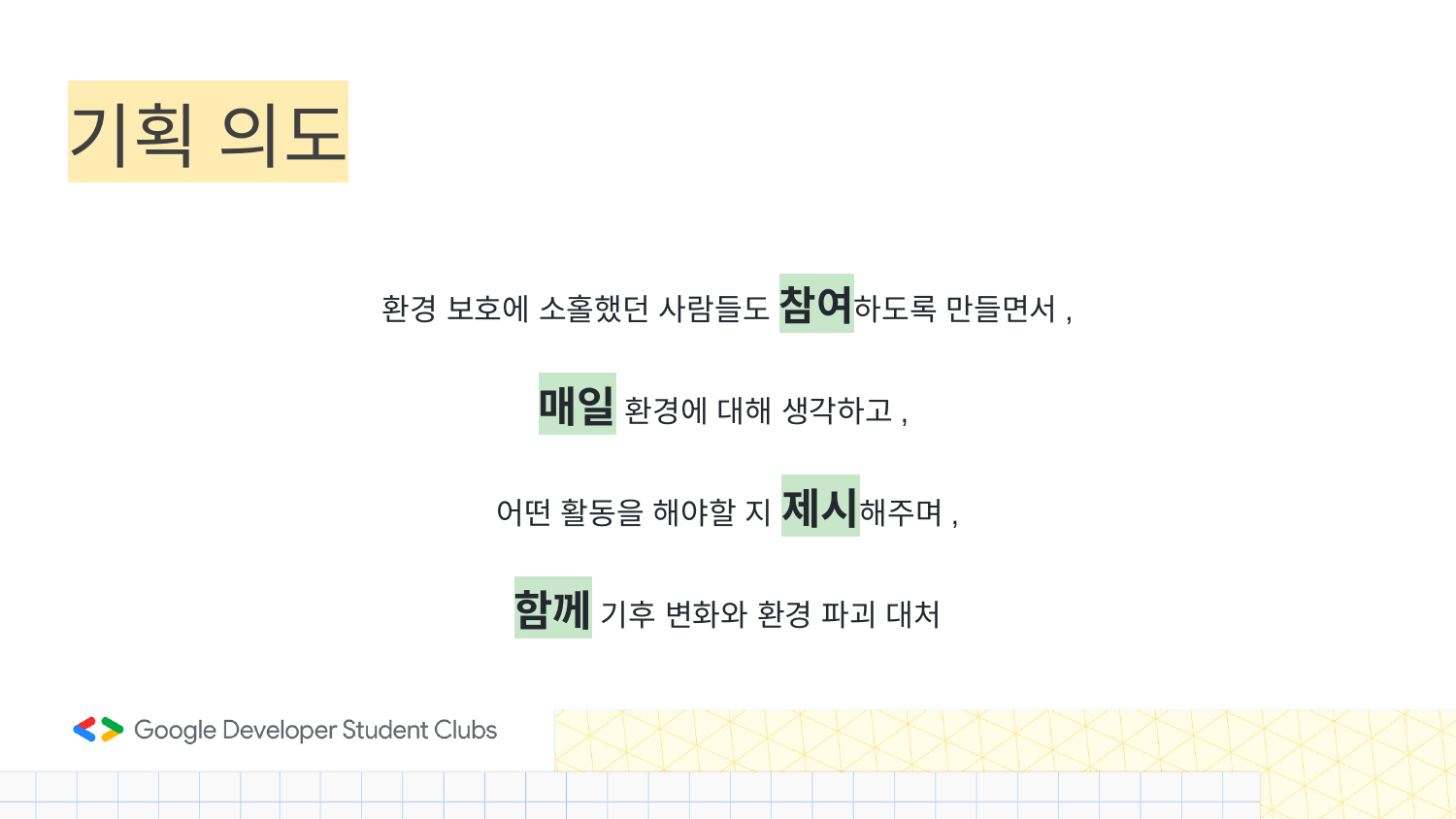

# 기획 의도
환경 보호에 소홀했던 사람들도 참여하도록 만들면서,
매일 환경에 대해 생각하고,
어떤 활동을 해야할 지 제시해주며,
함께 기후 변화와 환경 파괴 대처